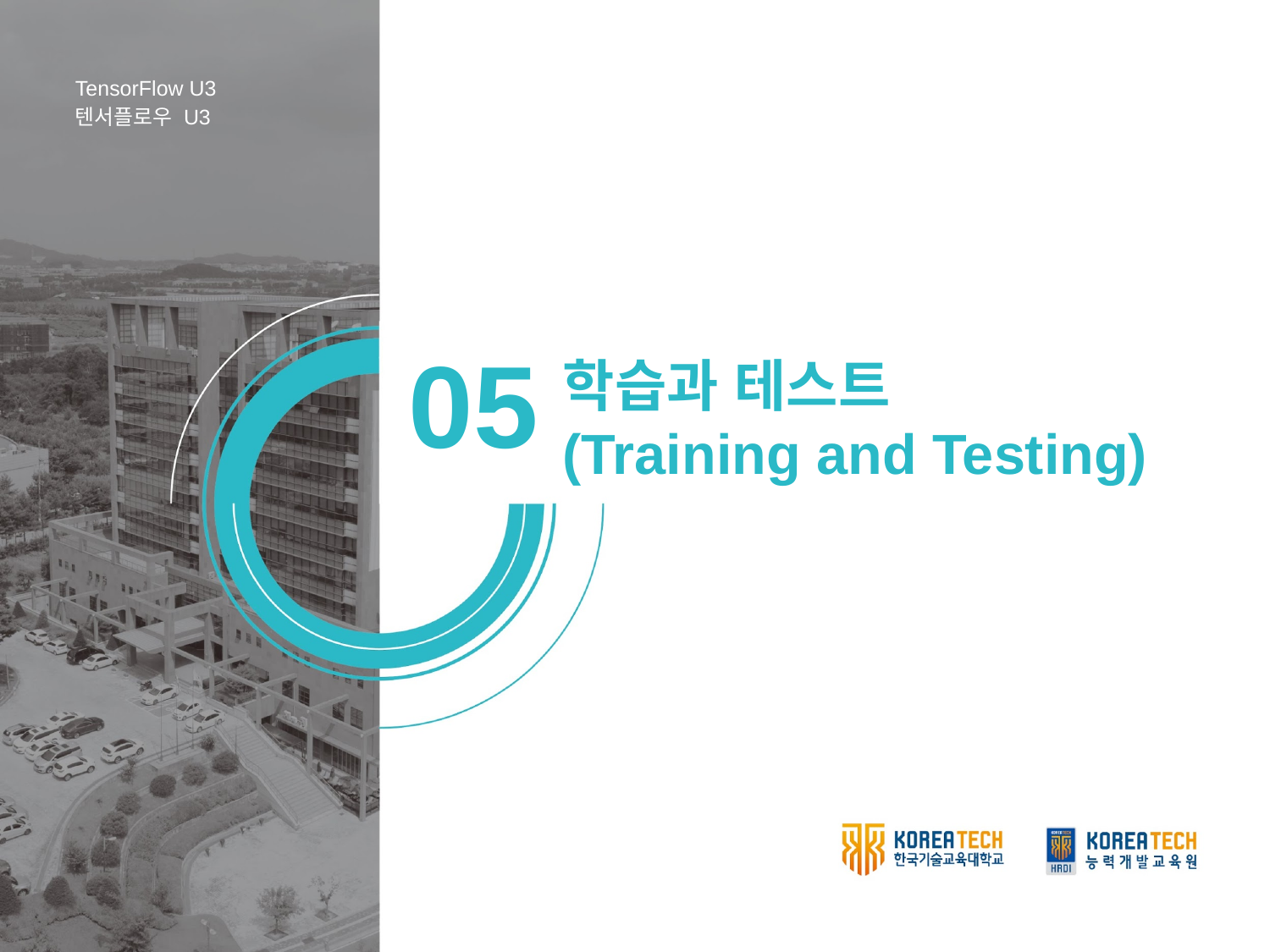

TensorFlow U3
텐서플로우 U3
05
학습과 테스트
(Training and Testing)